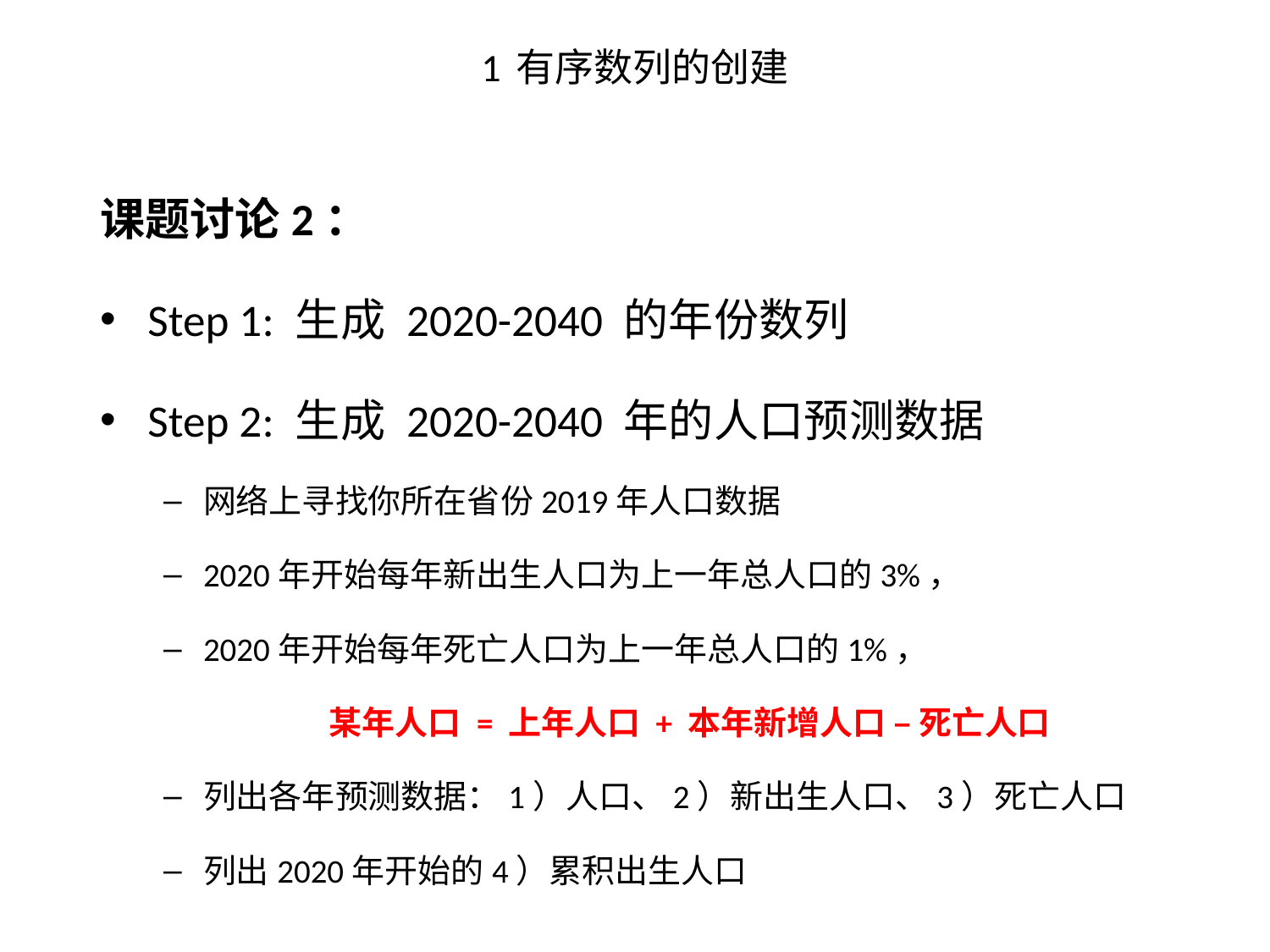

# 1 有序数列的创建
课题讨论2：
Step 1: 生成 2020-2040 的年份数列
Step 2: 生成 2020-2040 年的人口预测数据
网络上寻找你所在省份2019年人口数据
2020年开始每年新出生人口为上一年总人口的3%，
2020年开始每年死亡人口为上一年总人口的1%，
某年人口 = 上年人口 + 本年新增人口 – 死亡人口
列出各年预测数据：1）人口、2）新出生人口、3）死亡人口
列出2020年开始的4）累积出生人口